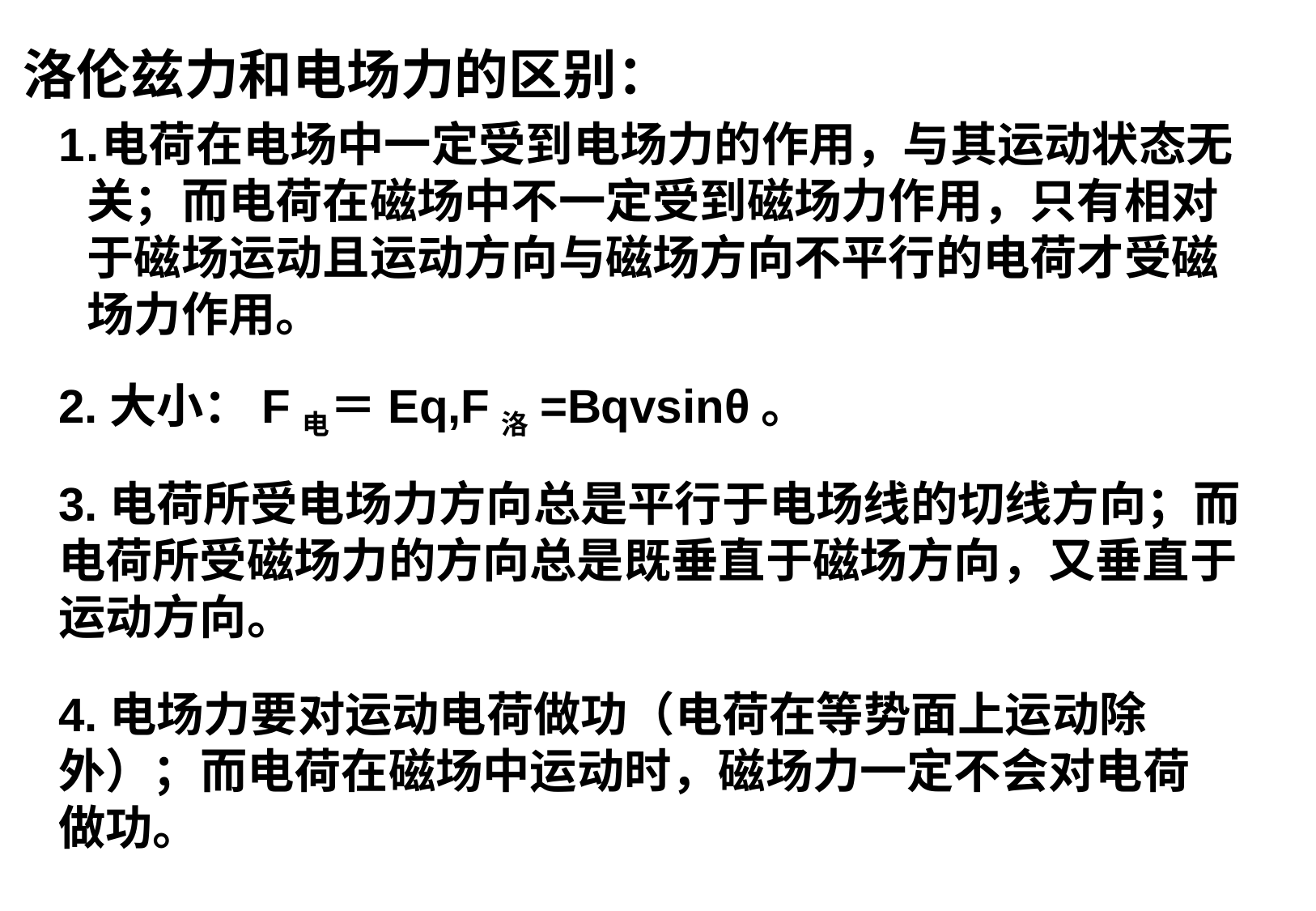

洛伦兹力和电场力的区别：
电荷在电场中一定受到电场力的作用，与其运动状态无关；而电荷在磁场中不一定受到磁场力作用，只有相对于磁场运动且运动方向与磁场方向不平行的电荷才受磁场力作用。
2.大小：F电＝Eq,F洛=Bqvsinθ。
3.电荷所受电场力方向总是平行于电场线的切线方向；而电荷所受磁场力的方向总是既垂直于磁场方向，又垂直于运动方向。
4.电场力要对运动电荷做功（电荷在等势面上运动除外）；而电荷在磁场中运动时，磁场力一定不会对电荷做功。